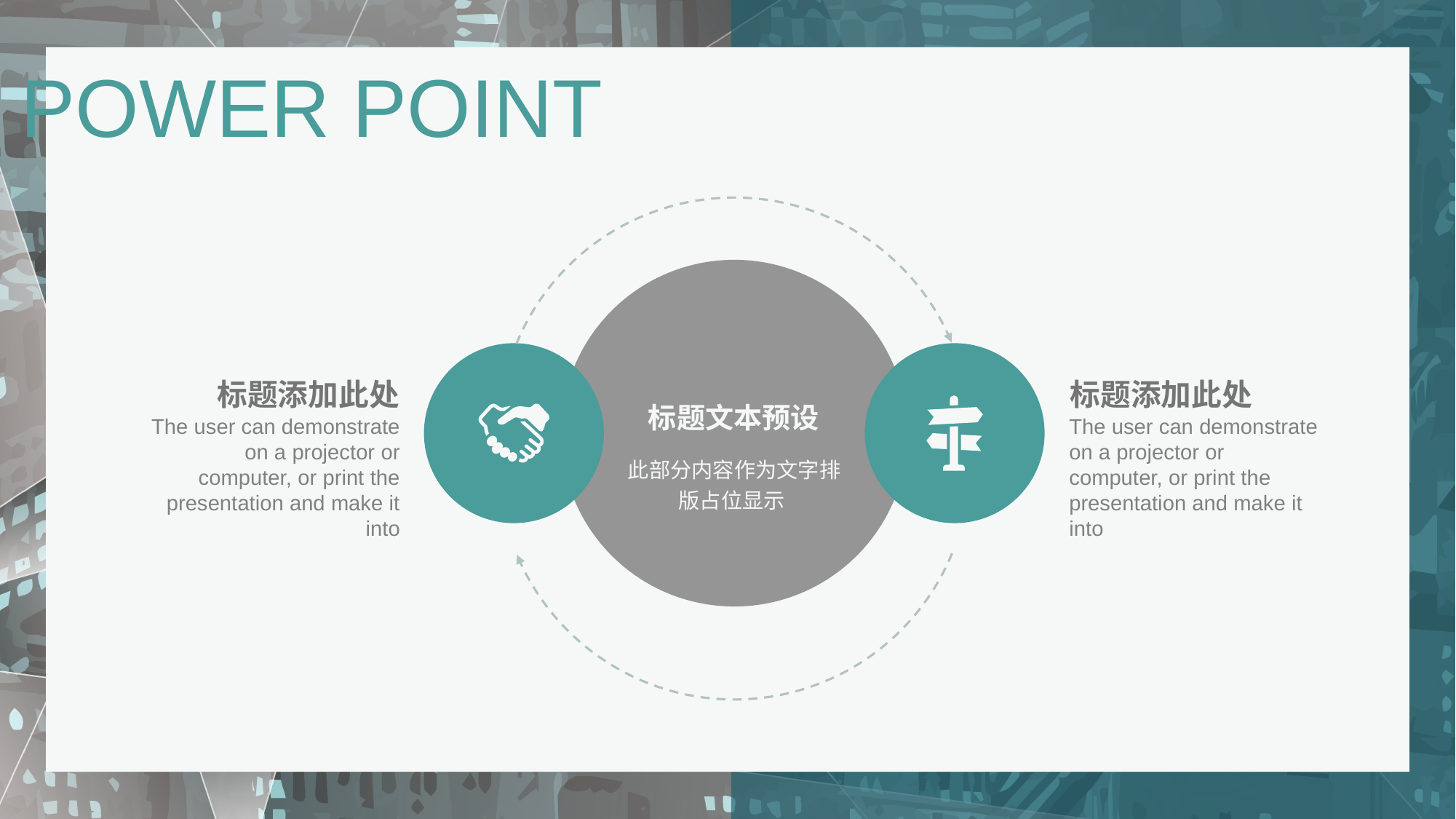

POWER POINT

此部分内容作为文字排版占位显示

标题文本预设

标题添加此处
The user can demonstrate on a projector or computer, or print the presentation and make it into
标题添加此处
The user can demonstrate on a projector or computer, or print the presentation and make it into